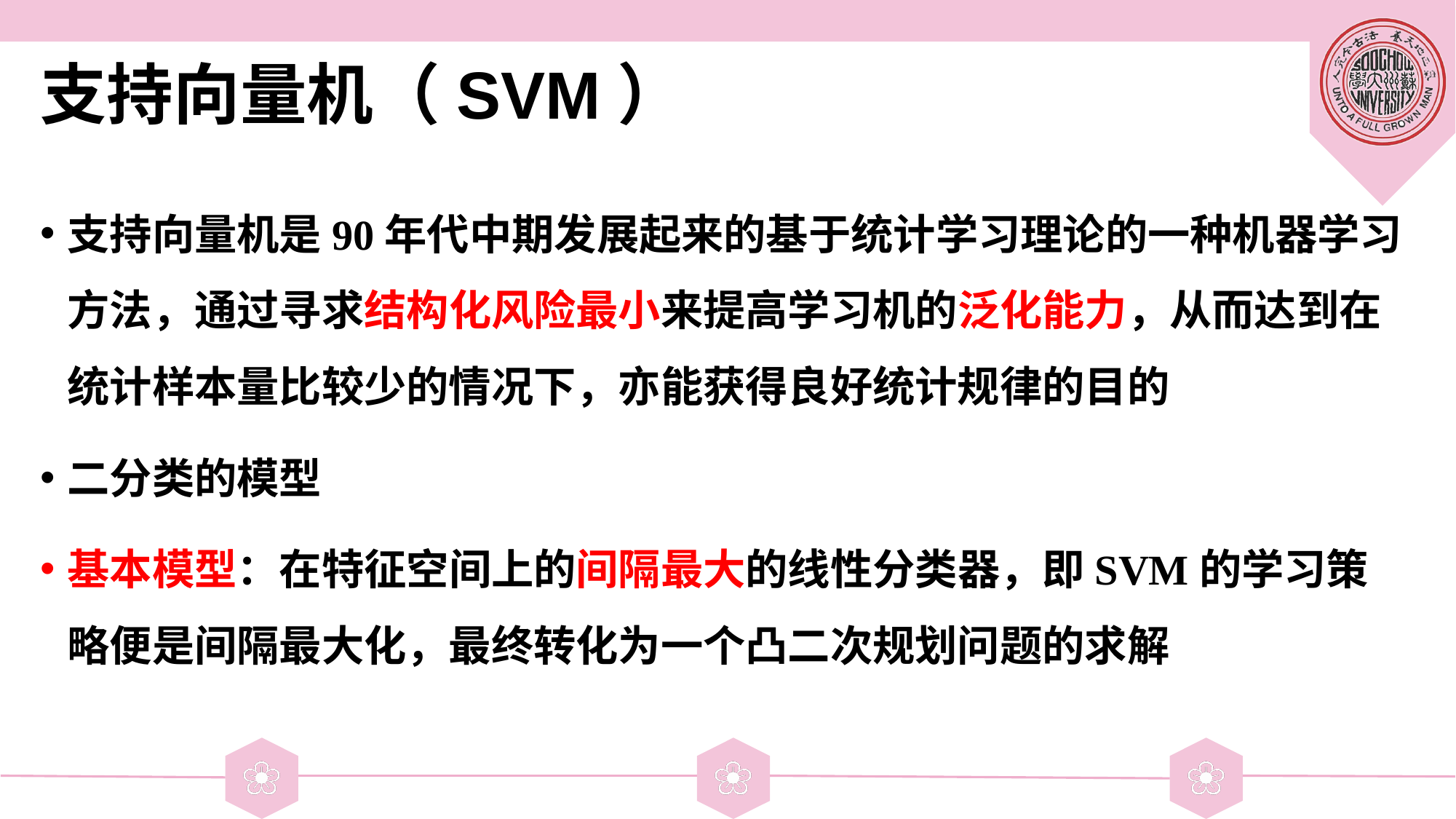

# 支持向量机（SVM）
支持向量机是90年代中期发展起来的基于统计学习理论的一种机器学习方法，通过寻求结构化风险最小来提高学习机的泛化能力，从而达到在统计样本量比较少的情况下，亦能获得良好统计规律的目的
二分类的模型
基本模型：在特征空间上的间隔最大的线性分类器，即SVM的学习策略便是间隔最大化，最终转化为一个凸二次规划问题的求解